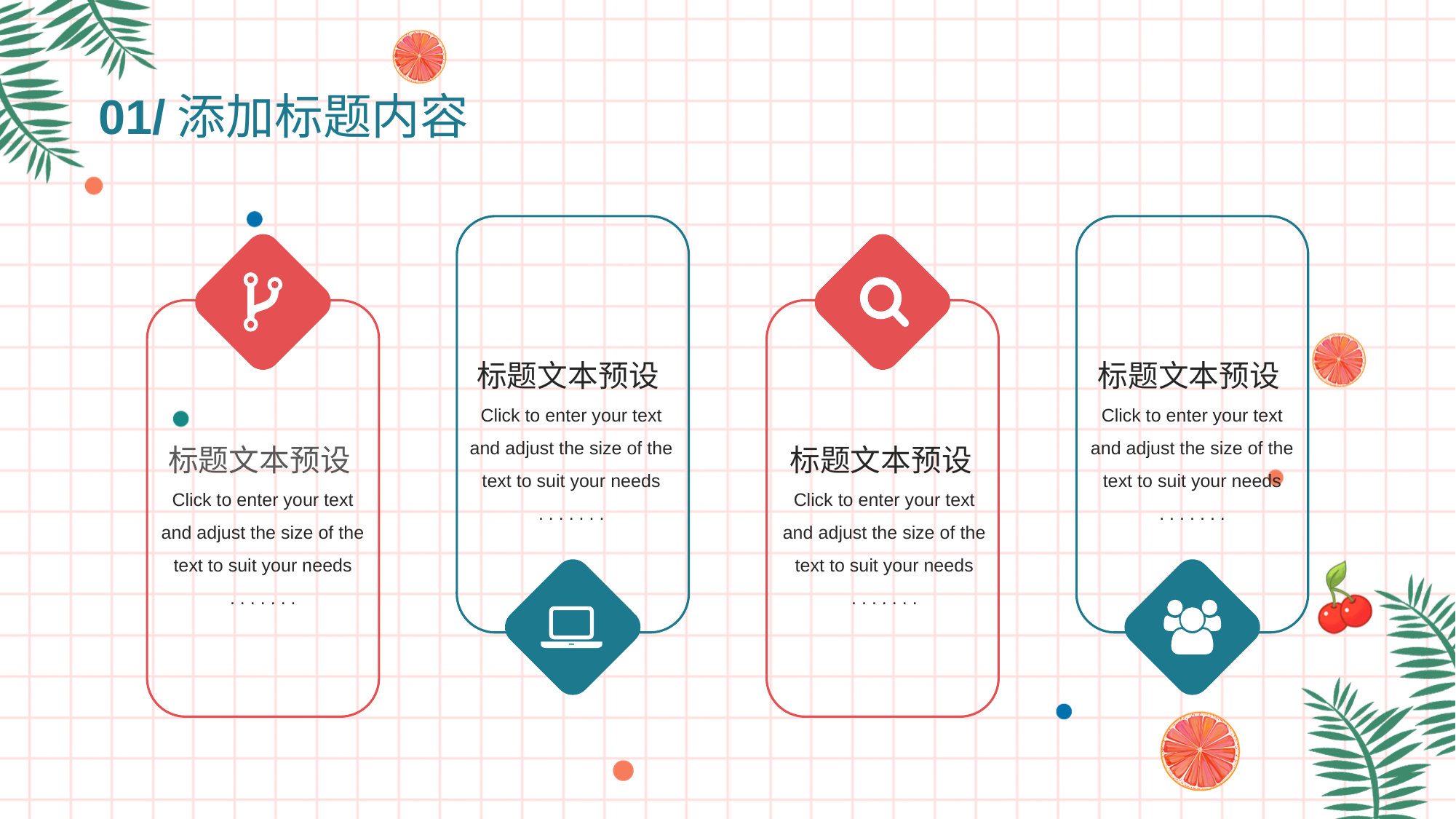

01/添加标题内容

标题文本预设Click to enter your text and adjust the size of the text to suit your needs
 . . . . . . .

标题文本预设Click to enter your text and adjust the size of the text to suit your needs
 . . . . . . .

标题文本预设Click to enter your text and adjust the size of the text to suit your needs
 . . . . . . .

标题文本预设Click to enter your text and adjust the size of the text to suit your needs
 . . . . . . .